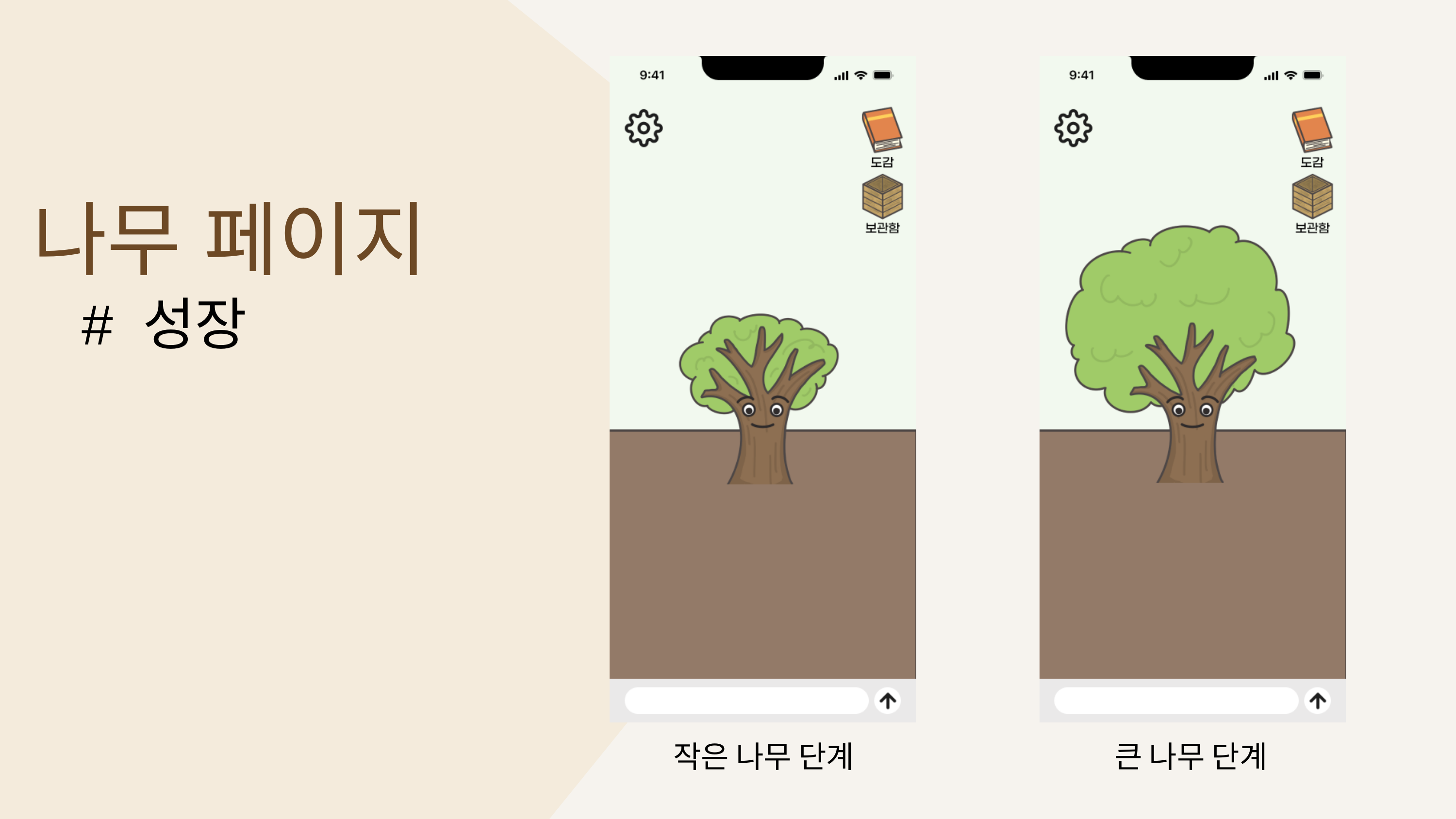

나무 페이지
# 성장
작은 나무 단계
큰 나무 단계